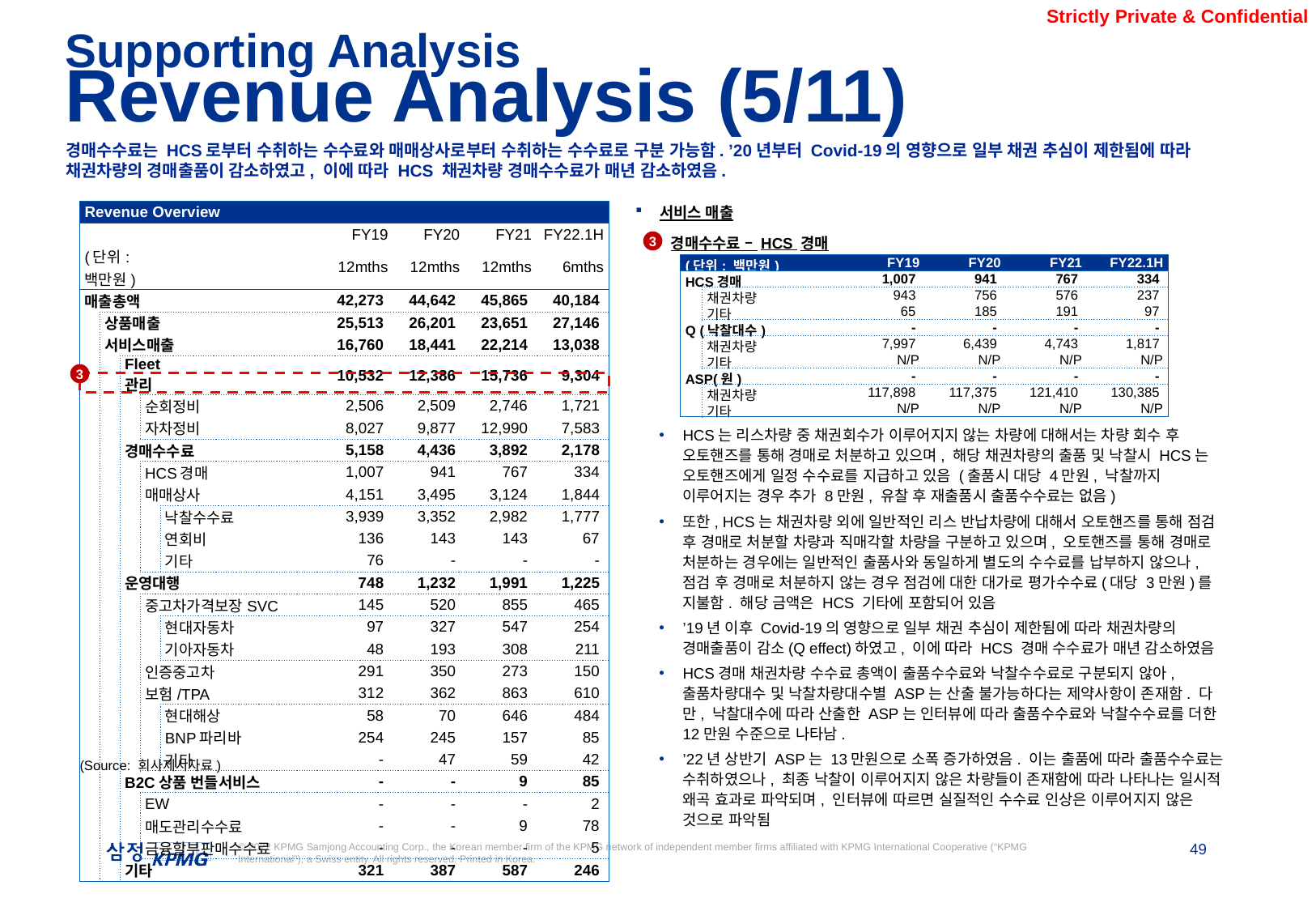

Supporting Analysis
Revenue Analysis (5/11)
경매수수료는 HCS로부터 수취하는 수수료와 매매상사로부터 수취하는 수수료로 구분 가능함. ’20년부터 Covid-19의 영향으로 일부 채권 추심이 제한됨에 따라 채권차량의 경매출품이 감소하였고, 이에 따라 HCS 채권차량 경매수수료가 매년 감소하였음.
서비스 매출
경매수수료 – HCS 경매

HCS는 리스차량 중 채권회수가 이루어지지 않는 차량에 대해서는 차량 회수 후 오토핸즈를 통해 경매로 처분하고 있으며, 해당 채권차량의 출품 및 낙찰시 HCS는 오토핸즈에게 일정 수수료를 지급하고 있음 (출품시 대당 4만원, 낙찰까지 이루어지는 경우 추가 8만원, 유찰 후 재출품시 출품수수료는 없음)
또한, HCS는 채권차량 외에 일반적인 리스 반납차량에 대해서 오토핸즈를 통해 점검 후 경매로 처분할 차량과 직매각할 차량을 구분하고 있으며, 오토핸즈를 통해 경매로 처분하는 경우에는 일반적인 출품사와 동일하게 별도의 수수료를 납부하지 않으나, 점검 후 경매로 처분하지 않는 경우 점검에 대한 대가로 평가수수료(대당 3만원)를 지불함. 해당 금액은 HCS 기타에 포함되어 있음
’19년 이후 Covid-19의 영향으로 일부 채권 추심이 제한됨에 따라 채권차량의 경매출품이 감소(Q effect)하였고, 이에 따라 HCS 경매 수수료가 매년 감소하였음
HCS경매 채권차량 수수료 총액이 출품수수료와 낙찰수수료로 구분되지 않아, 출품차량대수 및 낙찰차량대수별 ASP는 산출 불가능하다는 제약사항이 존재함. 다만, 낙찰대수에 따라 산출한 ASP는 인터뷰에 따라 출품수수료와 낙찰수수료를 더한 12만원 수준으로 나타남.
’22년 상반기 ASP는 13만원으로 소폭 증가하였음. 이는 출품에 따라 출품수수료는 수취하였으나, 최종 낙찰이 이루어지지 않은 차량들이 존재함에 따라 나타나는 일시적 왜곡 효과로 파악되며, 인터뷰에 따르면 실질적인 수수료 인상은 이루어지지 않은 것으로 파악됨
| Revenue Overview |  |  |  |  |  |  |  |  |  |  |
| --- | --- | --- | --- | --- | --- | --- | --- | --- | --- | --- |
|  |  |  |  |  |  |  | FY19 | FY20 | FY21 | FY22.1H |
| (단위: 백만원) |  |  |  |  |  |  | 12mths | 12mths | 12mths | 6mths |
| 매출총액 |  |  |  |  |  |  | 42,273 | 44,642 | 45,865 | 40,184 |
|  | 상품매출 |  |  |  |  |  | 25,513 | 26,201 | 23,651 | 27,146 |
|  | 서비스매출 |  |  |  |  |  | 16,760 | 18,441 | 22,214 | 13,038 |
|  |  | Fleet 관리 |  |  |  |  | 10,532 | 12,386 | 15,736 | 9,304 |
|  |  |  | 순회정비 |  |  |  | 2,506 | 2,509 | 2,746 | 1,721 |
|  |  |  | 자차정비 |  |  |  | 8,027 | 9,877 | 12,990 | 7,583 |
|  |  | 경매수수료 |  |  |  |  | 5,158 | 4,436 | 3,892 | 2,178 |
|  |  |  | HCS경매 |  |  |  | 1,007 | 941 | 767 | 334 |
|  |  |  | 매매상사 |  |  |  | 4,151 | 3,495 | 3,124 | 1,844 |
|  |  |  |  | 낙찰수수료 |  |  | 3,939 | 3,352 | 2,982 | 1,777 |
|  |  |  |  | 연회비 |  |  | 136 | 143 | 143 | 67 |
|  |  |  |  | 기타 |  |  | 76 | - | - | - |
|  |  | 운영대행 |  |  |  |  | 748 | 1,232 | 1,991 | 1,225 |
|  |  |  | 중고차가격보장SVC |  |  |  | 145 | 520 | 855 | 465 |
|  |  |  |  | 현대자동차 |  |  | 97 | 327 | 547 | 254 |
|  |  |  |  | 기아자동차 |  |  | 48 | 193 | 308 | 211 |
|  |  |  | 인증중고차 |  |  |  | 291 | 350 | 273 | 150 |
|  |  |  | 보험/TPA |  |  |  | 312 | 362 | 863 | 610 |
|  |  |  |  | 현대해상 |  |  | 58 | 70 | 646 | 484 |
|  |  |  |  | BNP파리바 |  |  | 254 | 245 | 157 | 85 |
|  |  |  |  | 기타 |  |  | - | 47 | 59 | 42 |
|  |  | B2C상품 번들서비스 |  |  |  |  | - | - | 9 | 85 |
|  |  |  | EW |  |  |  | - | - | - | 2 |
|  |  |  | 매도관리수수료 |  |  |  | - | - | 9 | 78 |
|  |  |  | 금융할부판매수수료 |  |  |  | - | - | - | 5 |
|  |  | 기타 |  |  |  |  | 321 | 387 | 587 | 246 |
3
| (단위: 백만원) |  | FY19 | FY20 | FY21 | FY22.1H |
| --- | --- | --- | --- | --- | --- |
| HCS경매 |  | 1,007 | 941 | 767 | 334 |
|  | 채권차량 | 943 | 756 | 576 | 237 |
|  | 기타 | 65 | 185 | 191 | 97 |
| Q (낙찰대수) |  | - | - | - | - |
|  | 채권차량 | 7,997 | 6,439 | 4,743 | 1,817 |
|  | 기타 | N/P | N/P | N/P | N/P |
| ASP(원) |  | - | - | - | - |
|  | 채권차량 | 117,898 | 117,375 | 121,410 | 130,385 |
|  | 기타 | N/P | N/P | N/P | N/P |
3

(Source: 회사제시자료)